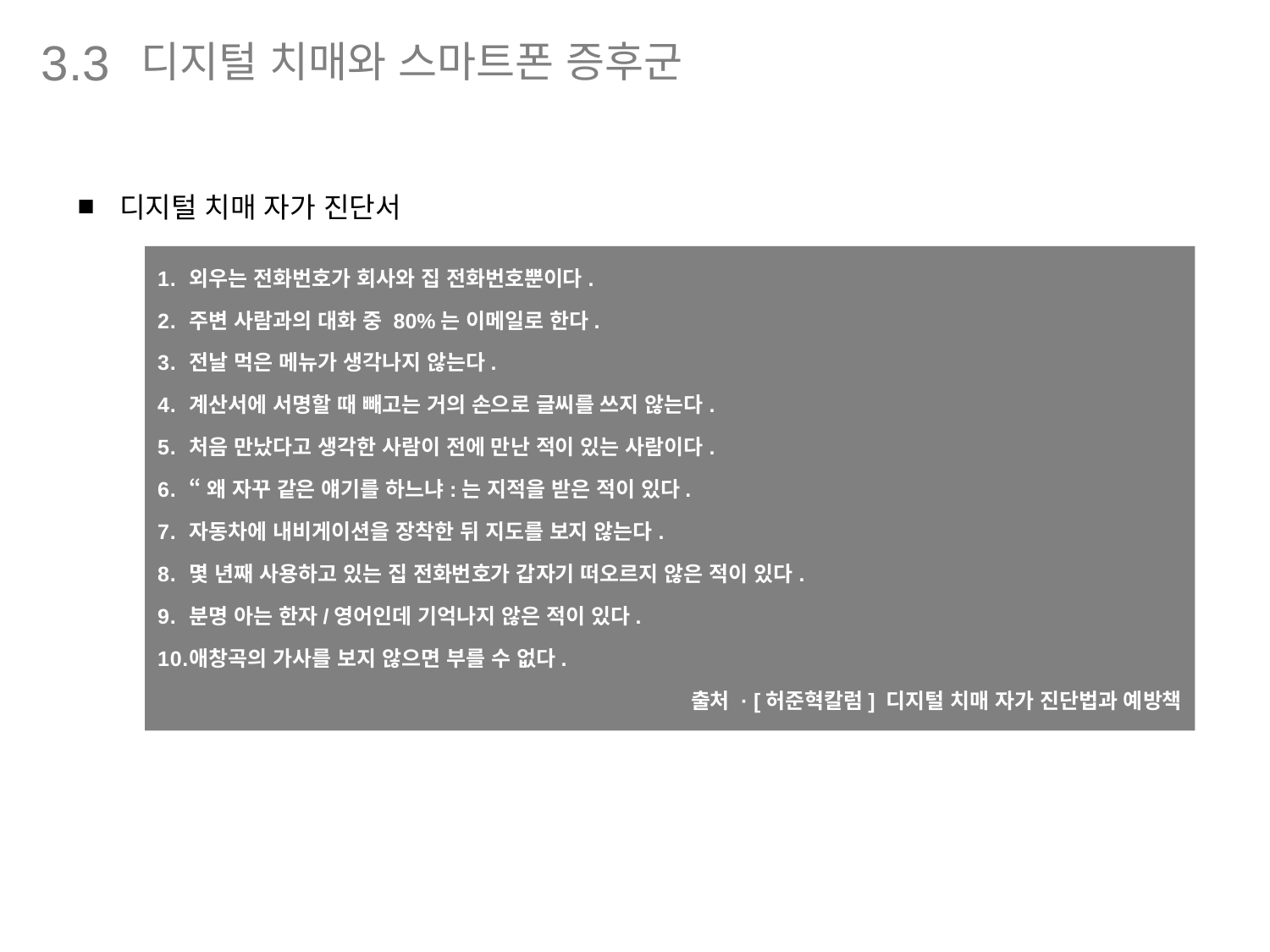

디지털 치매와 스마트폰 증후군
3.3
디지털 치매 자가 진단서

외우는 전화번호가 회사와 집 전화번호뿐이다.
주변 사람과의 대화 중 80%는 이메일로 한다.
전날 먹은 메뉴가 생각나지 않는다.
계산서에 서명할 때 빼고는 거의 손으로 글씨를 쓰지 않는다.
처음 만났다고 생각한 사람이 전에 만난 적이 있는 사람이다.
“왜 자꾸 같은 얘기를 하느냐:는 지적을 받은 적이 있다.
자동차에 내비게이션을 장착한 뒤 지도를 보지 않는다.
몇 년째 사용하고 있는 집 전화번호가 갑자기 떠오르지 않은 적이 있다.
분명 아는 한자/영어인데 기억나지 않은 적이 있다.
애창곡의 가사를 보지 않으면 부를 수 없다.
출처 · [허준혁칼럼] 디지털 치매 자가 진단법과 예방책